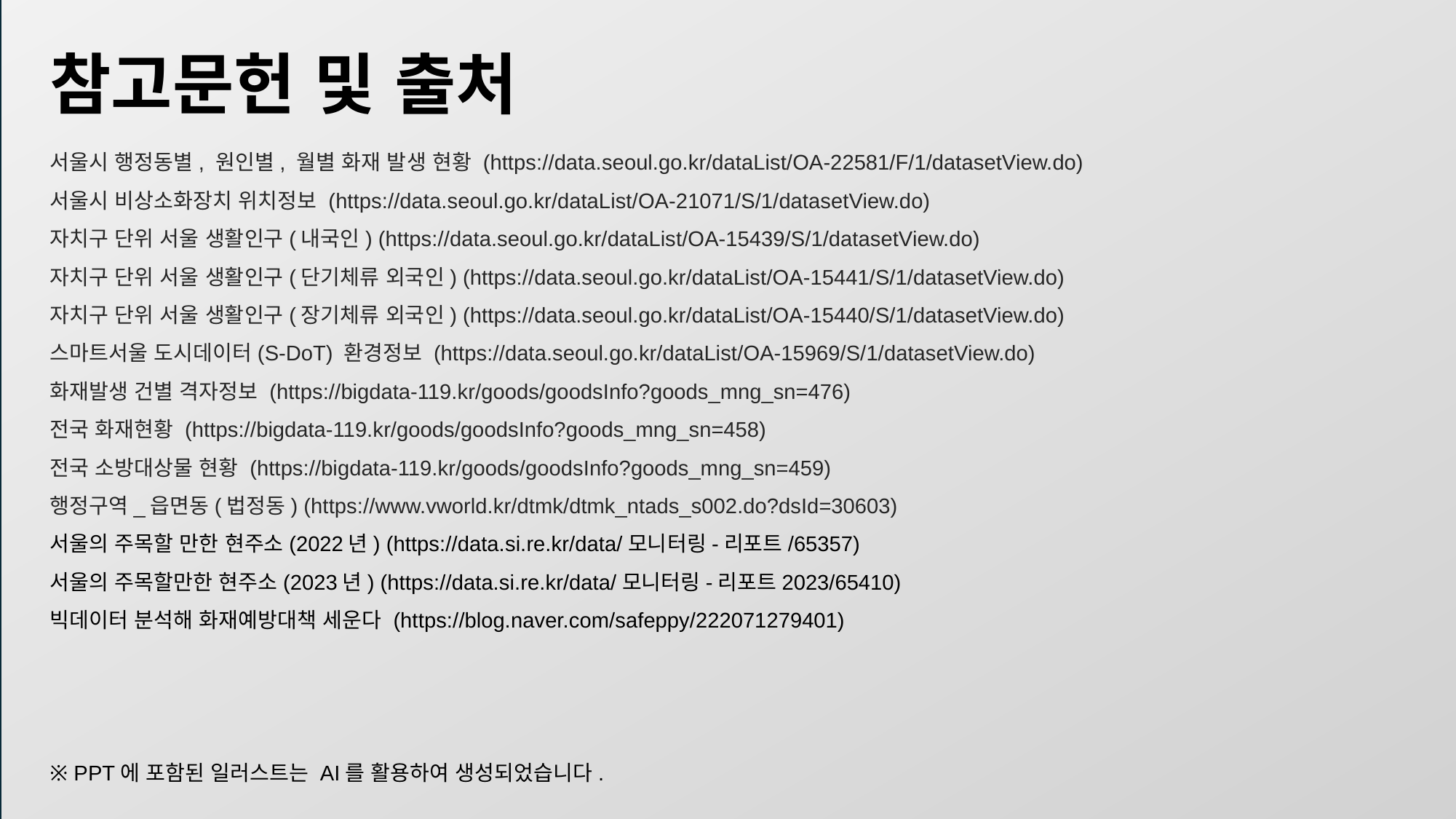

# 참고문헌 및 출처
서울시 행정동별, 원인별, 월별 화재 발생 현황 (https://data.seoul.go.kr/dataList/OA-22581/F/1/datasetView.do)
서울시 비상소화장치 위치정보 (https://data.seoul.go.kr/dataList/OA-21071/S/1/datasetView.do)
자치구 단위 서울 생활인구(내국인) (https://data.seoul.go.kr/dataList/OA-15439/S/1/datasetView.do)
자치구 단위 서울 생활인구(단기체류 외국인) (https://data.seoul.go.kr/dataList/OA-15441/S/1/datasetView.do)
자치구 단위 서울 생활인구(장기체류 외국인) (https://data.seoul.go.kr/dataList/OA-15440/S/1/datasetView.do)
스마트서울 도시데이터(S-DoT) 환경정보 (https://data.seoul.go.kr/dataList/OA-15969/S/1/datasetView.do)
화재발생 건별 격자정보 (https://bigdata-119.kr/goods/goodsInfo?goods_mng_sn=476)
전국 화재현황 (https://bigdata-119.kr/goods/goodsInfo?goods_mng_sn=458)
전국 소방대상물 현황 (https://bigdata-119.kr/goods/goodsInfo?goods_mng_sn=459)
행정구역_읍면동(법정동) (https://www.vworld.kr/dtmk/dtmk_ntads_s002.do?dsId=30603)
서울의 주목할 만한 현주소(2022년) (https://data.si.re.kr/data/모니터링-리포트/65357)
서울의 주목할만한 현주소(2023년) (https://data.si.re.kr/data/모니터링-리포트2023/65410)
빅데이터 분석해 화재예방대책 세운다 (https://blog.naver.com/safeppy/222071279401)

※ PPT에 포함된 일러스트는 AI를 활용하여 생성되었습니다.